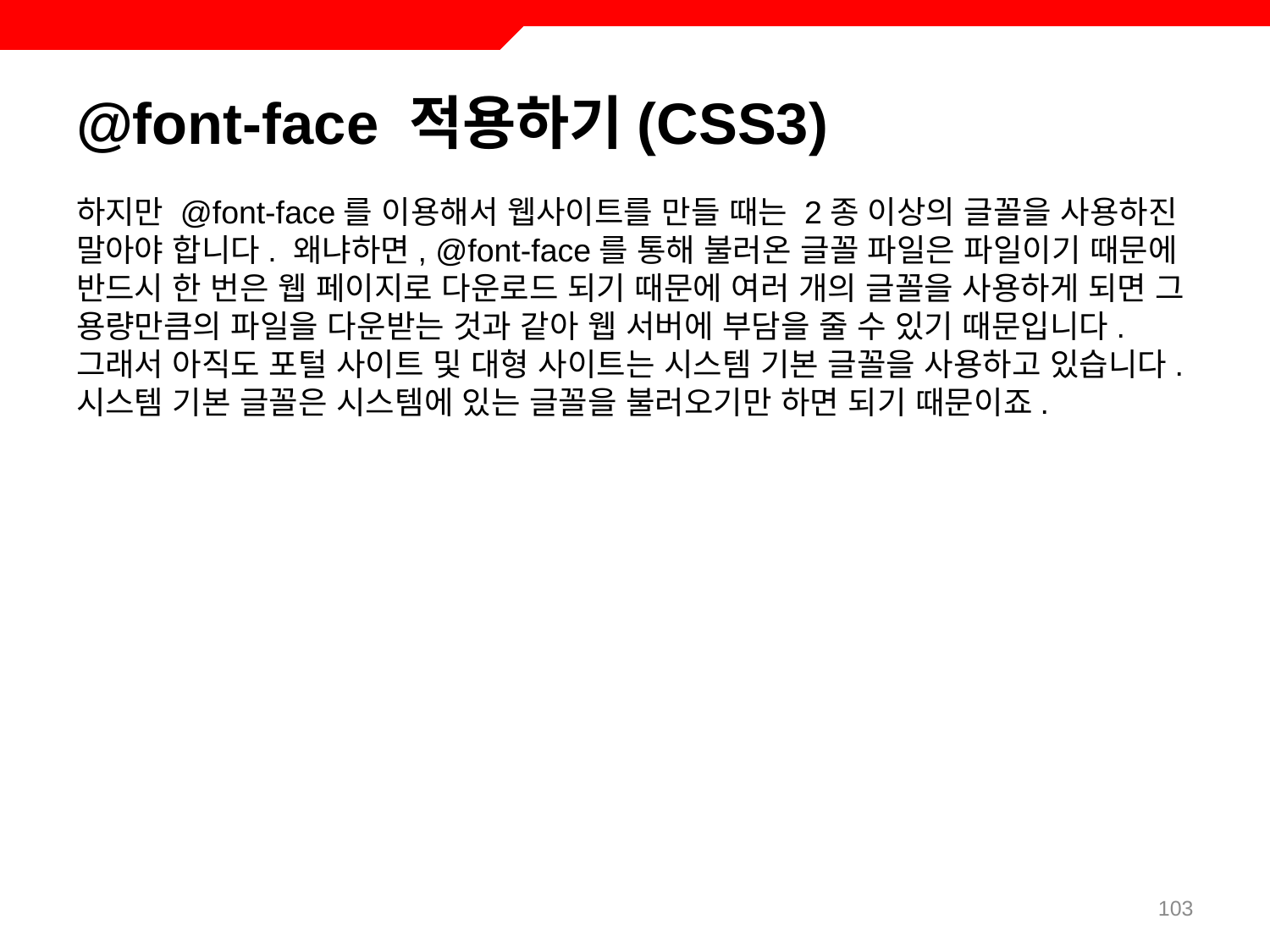

# @font-face 적용하기(CSS3)
하지만 @font-face를 이용해서 웹사이트를 만들 때는 2종 이상의 글꼴을 사용하진 말아야 합니다. 왜냐하면, @font-face를 통해 불러온 글꼴 파일은 파일이기 때문에 반드시 한 번은 웹 페이지로 다운로드 되기 때문에 여러 개의 글꼴을 사용하게 되면 그 용량만큼의 파일을 다운받는 것과 같아 웹 서버에 부담을 줄 수 있기 때문입니다. 그래서 아직도 포털 사이트 및 대형 사이트는 시스템 기본 글꼴을 사용하고 있습니다. 시스템 기본 글꼴은 시스템에 있는 글꼴을 불러오기만 하면 되기 때문이죠.

103